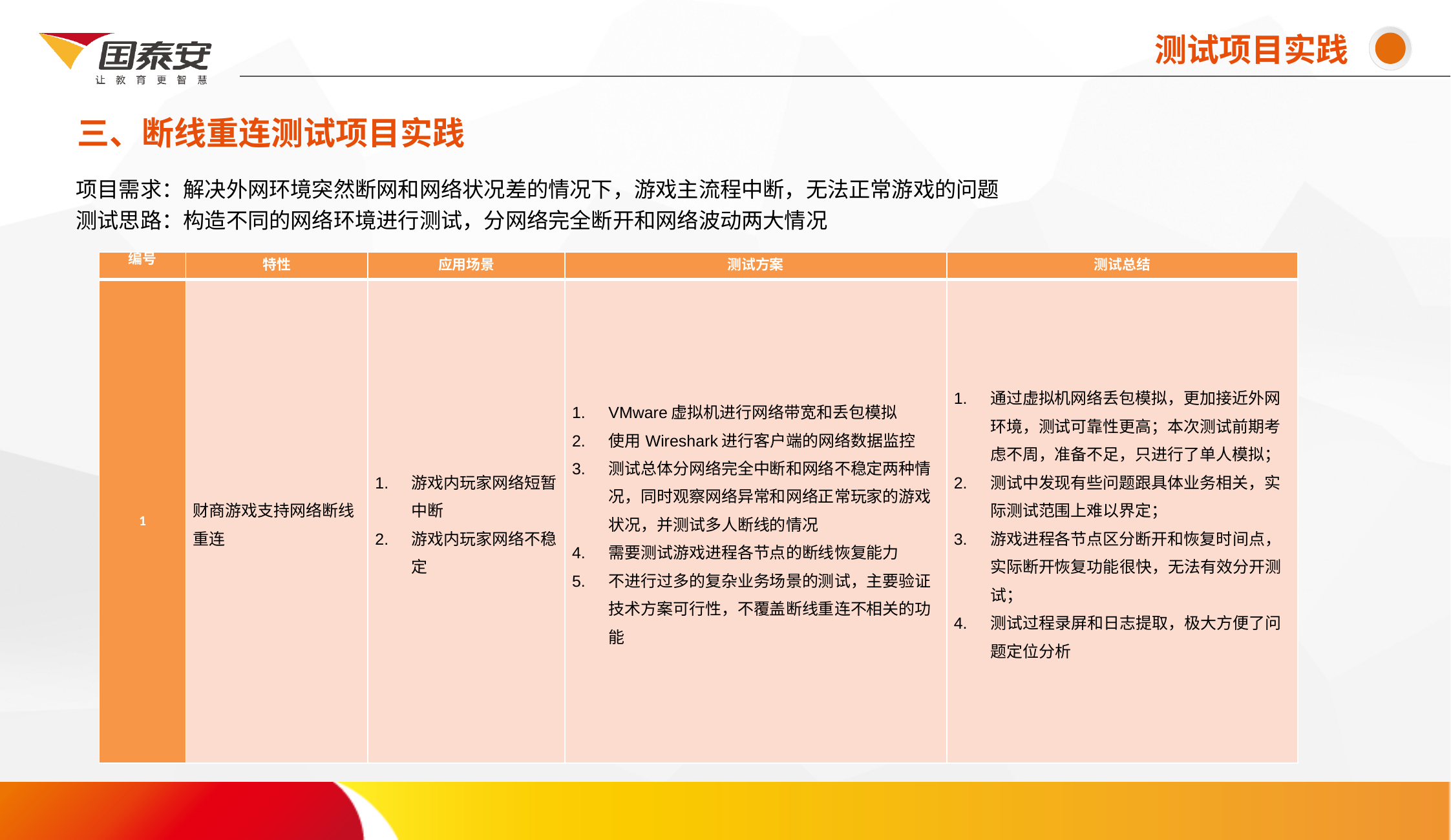

测试项目实践
三、断线重连测试项目实践
# 项目需求：解决外网环境突然断网和网络状况差的情况下，游戏主流程中断，无法正常游戏的问题 测试思路：构造不同的网络环境进行测试，分网络完全断开和网络波动两大情况
| 编号 | 特性 | 应用场景 | 测试方案 | 测试总结 |
| --- | --- | --- | --- | --- |
| 1 | 财商游戏支持网络断线重连 | 游戏内玩家网络短暂中断 游戏内玩家网络不稳定 | VMware虚拟机进行网络带宽和丢包模拟 使用Wireshark进行客户端的网络数据监控 测试总体分网络完全中断和网络不稳定两种情况，同时观察网络异常和网络正常玩家的游戏状况，并测试多人断线的情况 需要测试游戏进程各节点的断线恢复能力 不进行过多的复杂业务场景的测试，主要验证技术方案可行性，不覆盖断线重连不相关的功能 | 通过虚拟机网络丢包模拟，更加接近外网环境，测试可靠性更高；本次测试前期考虑不周，准备不足，只进行了单人模拟； 测试中发现有些问题跟具体业务相关，实际测试范围上难以界定； 游戏进程各节点区分断开和恢复时间点，实际断开恢复功能很快，无法有效分开测试； 测试过程录屏和日志提取，极大方便了问题定位分析 |